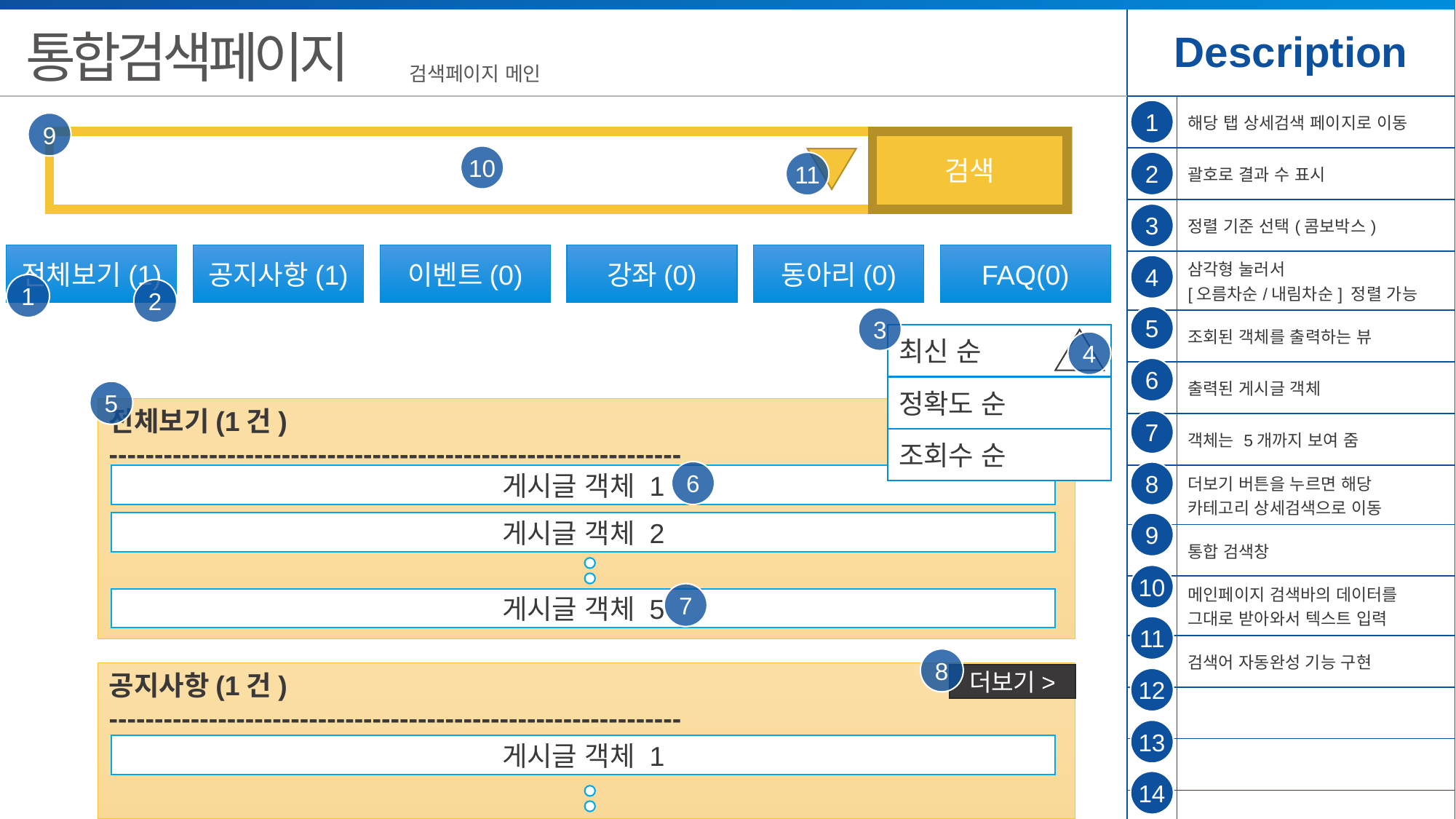

| Description |  |
| --- | --- |
|  | 해당 탭 상세검색 페이지로 이동 |
|  | 괄호로 결과 수 표시 |
|  | 정렬 기준 선택(콤보박스) |
|  | 삼각형 눌러서 [오름차순/내림차순] 정렬 가능 |
|  | 조회된 객체를 출력하는 뷰 |
|  | 출력된 게시글 객체 |
|  | 객체는 5개까지 보여 줌 |
|  | 더보기 버튼을 누르면 해당 카테고리 상세검색으로 이동 |
|  | 통합 검색창 |
|  | 메인페이지 검색바의 데이터를 그대로 받아와서 텍스트 입력 |
|  | 검색어 자동완성 기능 구현 |
|  |  |
|  |  |
|  |  |
통합검색페이지
검색페이지 메인
1
9

검색
10

2
11
3
전체보기(1)
공지사항(1)
이벤트(0)
강좌(0)
동아리(0)
FAQ(0)
4
1
2
5
3
최신 순

4
6
정확도 순
5
전체보기(1건)
---------------------------------------------------------------

7
조회수 순
6
8
게시글 객체 1
게시글 객체 2
9

10

7
게시글 객체 5

11
8
공지사항(1건)
---------------------------------------------------------------

더보기>
12
13
게시글 객체 1
14